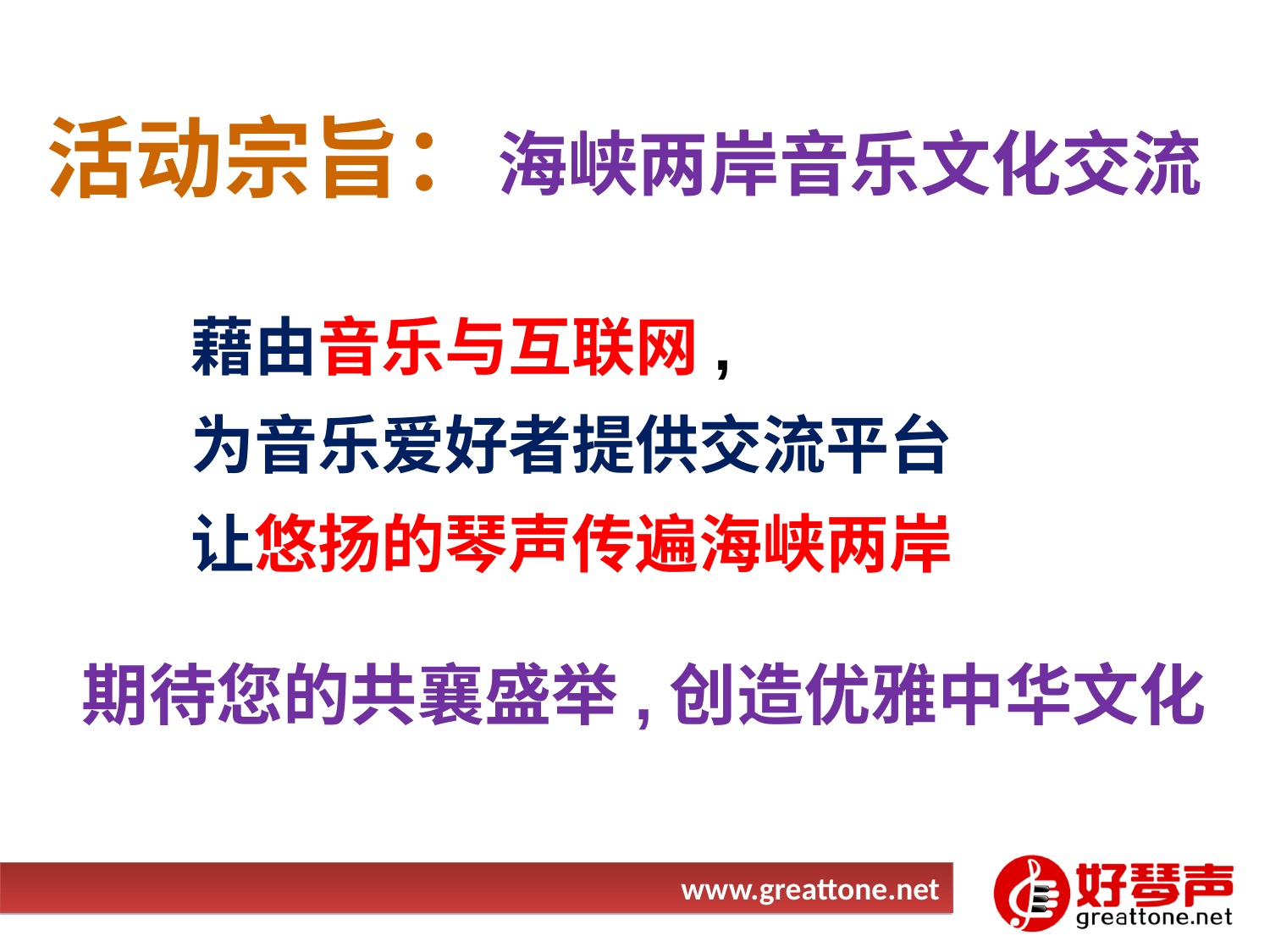

活动宗旨：
海峡两岸音乐文化交流
藉由音乐与互联网,
为音乐爱好者提供交流平台
让悠扬的琴声传遍海峡两岸
期待您的共襄盛举,创造优雅中华文化